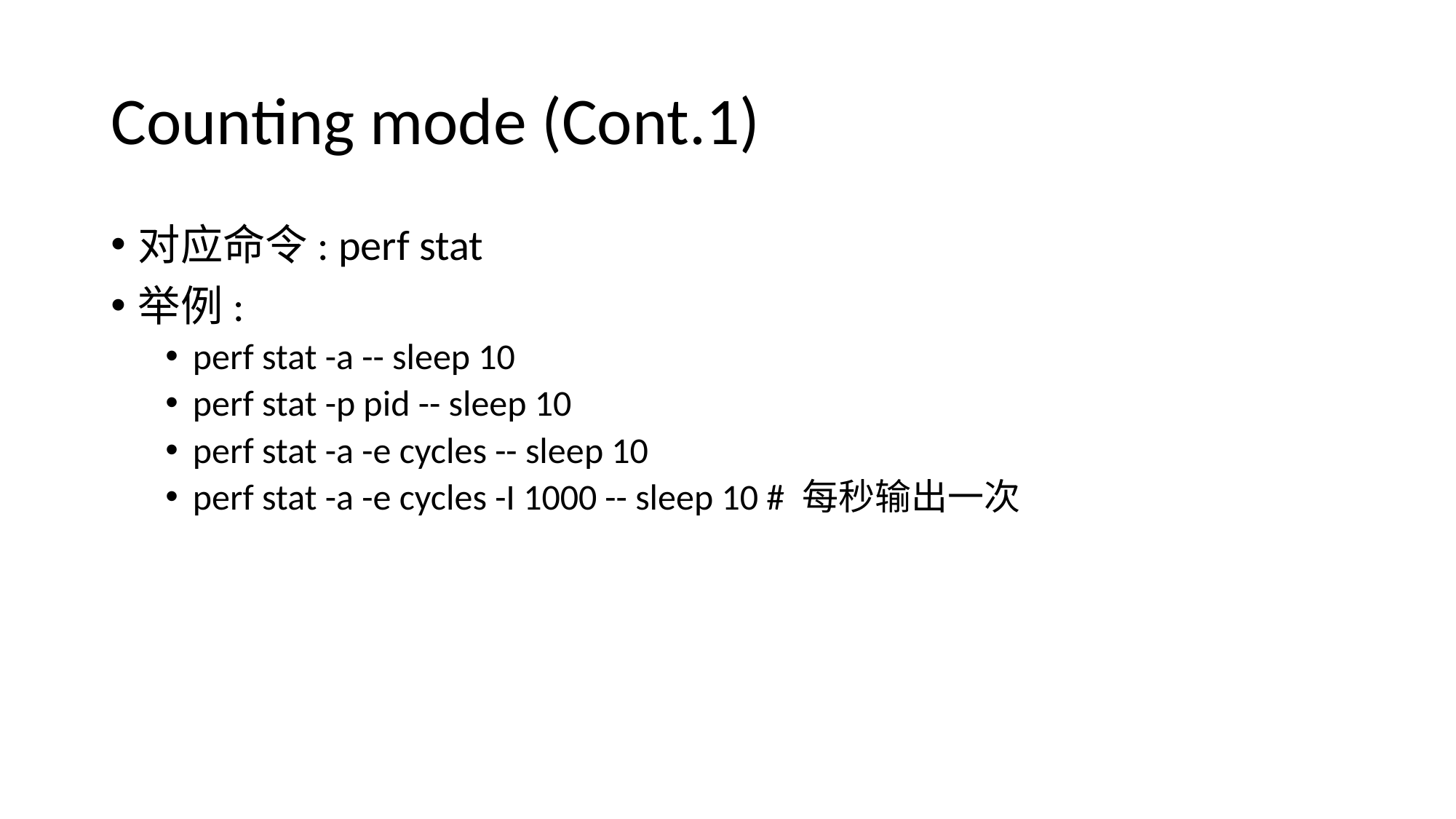

# Counting mode (Cont.1)
对应命令: perf stat
举例:
perf stat -a -- sleep 10
perf stat -p pid -- sleep 10
perf stat -a -e cycles -- sleep 10
perf stat -a -e cycles -I 1000 -- sleep 10 # 每秒输出一次